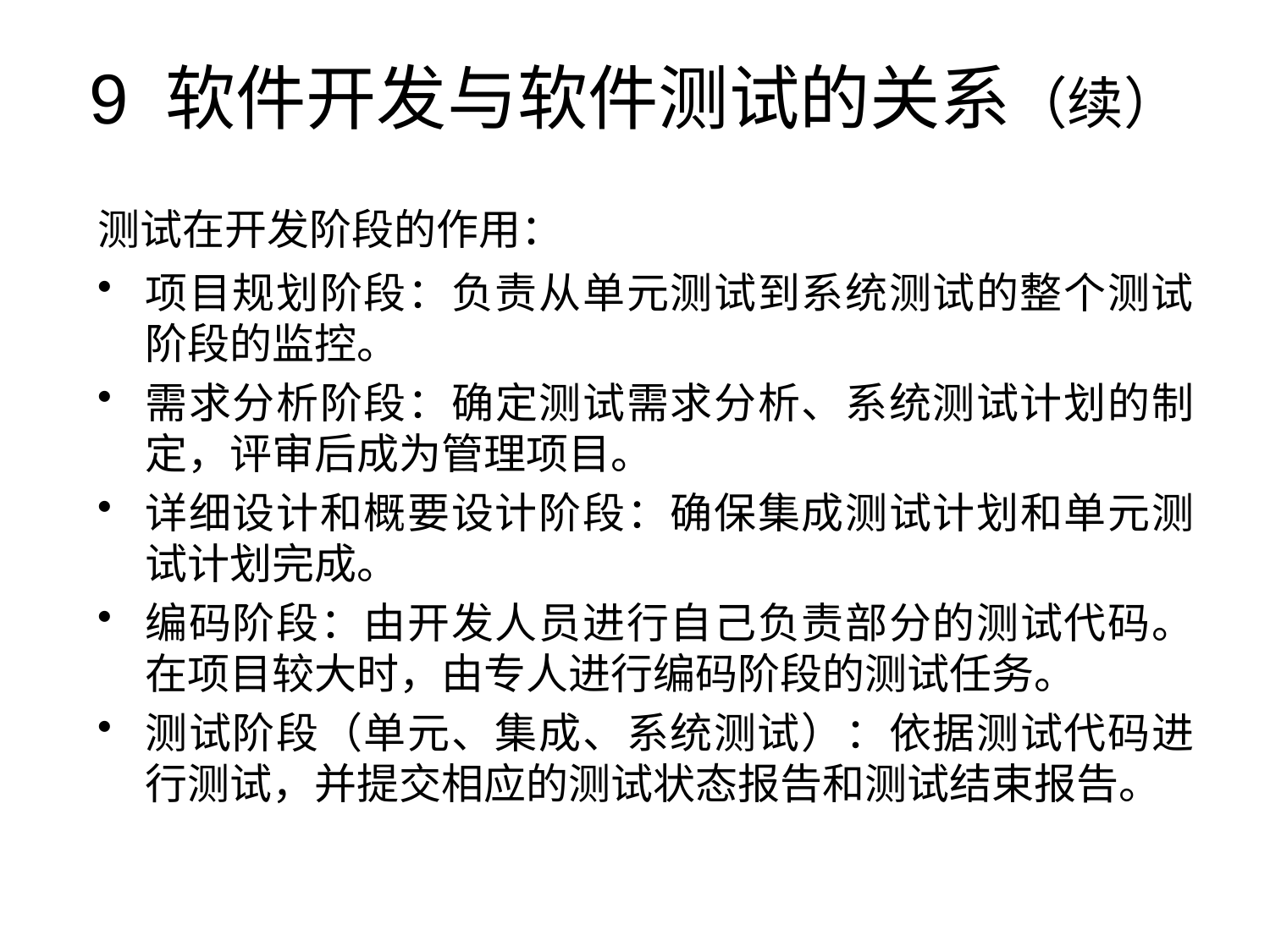

# 9 软件开发与软件测试的关系（续）
测试在开发阶段的作用：
项目规划阶段：负责从单元测试到系统测试的整个测试阶段的监控。
需求分析阶段：确定测试需求分析、系统测试计划的制定，评审后成为管理项目。
详细设计和概要设计阶段：确保集成测试计划和单元测试计划完成。
编码阶段：由开发人员进行自己负责部分的测试代码。在项目较大时，由专人进行编码阶段的测试任务。
测试阶段（单元、集成、系统测试）：依据测试代码进行测试，并提交相应的测试状态报告和测试结束报告。